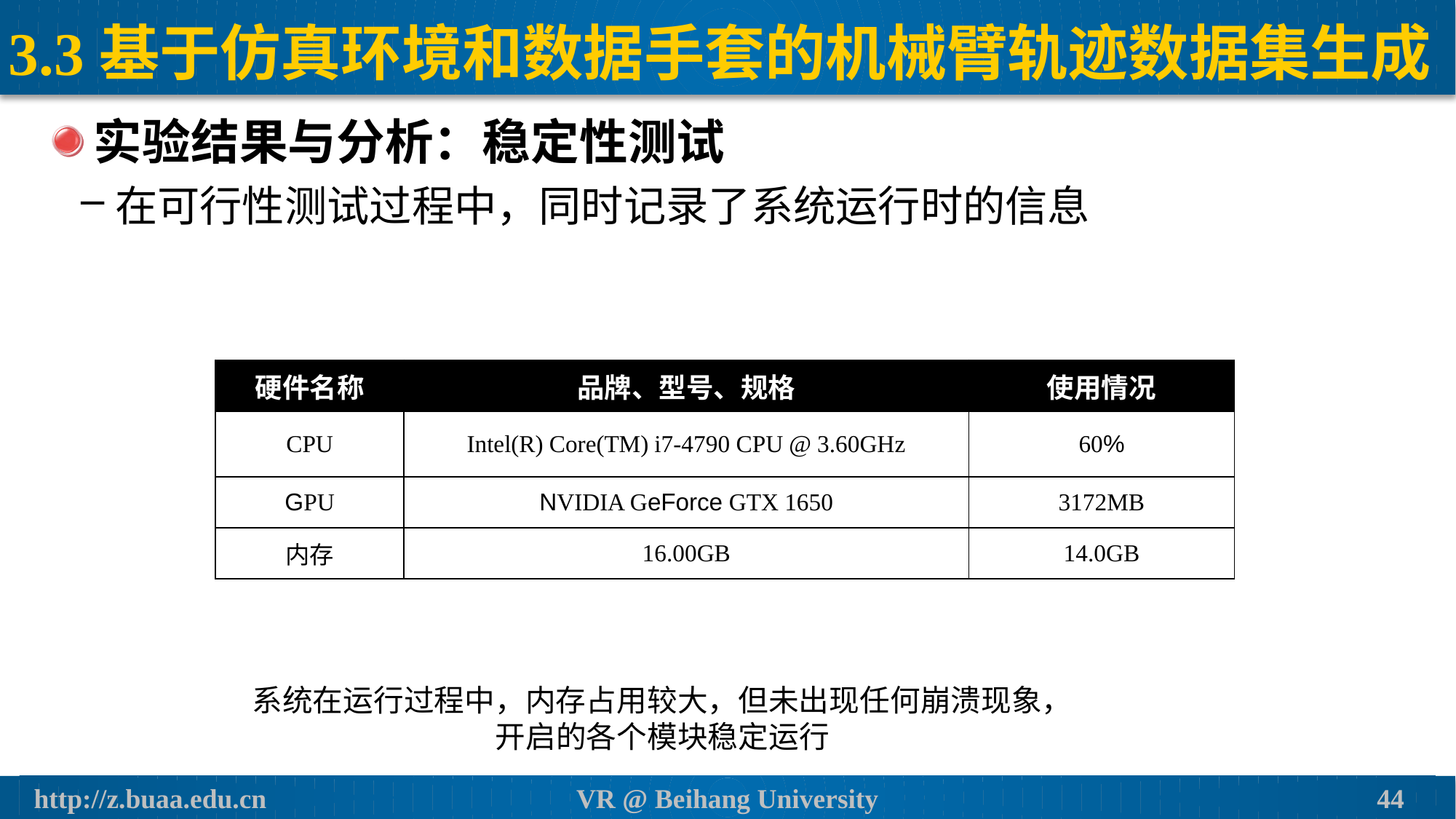

# 3.3基于仿真环境和数据手套的机械臂轨迹数据集生成
实验结果与分析：稳定性测试
在可行性测试过程中，同时记录了系统运行时的信息
| 硬件名称 | 品牌、型号、规格 | 使用情况 |
| --- | --- | --- |
| CPU | Intel(R) Core(TM) i7-4790 CPU @ 3.60GHz | 60% |
| GPU | NVIDIA GeForce GTX 1650 | 3172MB |
| 内存 | 16.00GB | 14.0GB |
系统在运行过程中，内存占用较大，但未出现任何崩溃现象，
开启的各个模块稳定运行